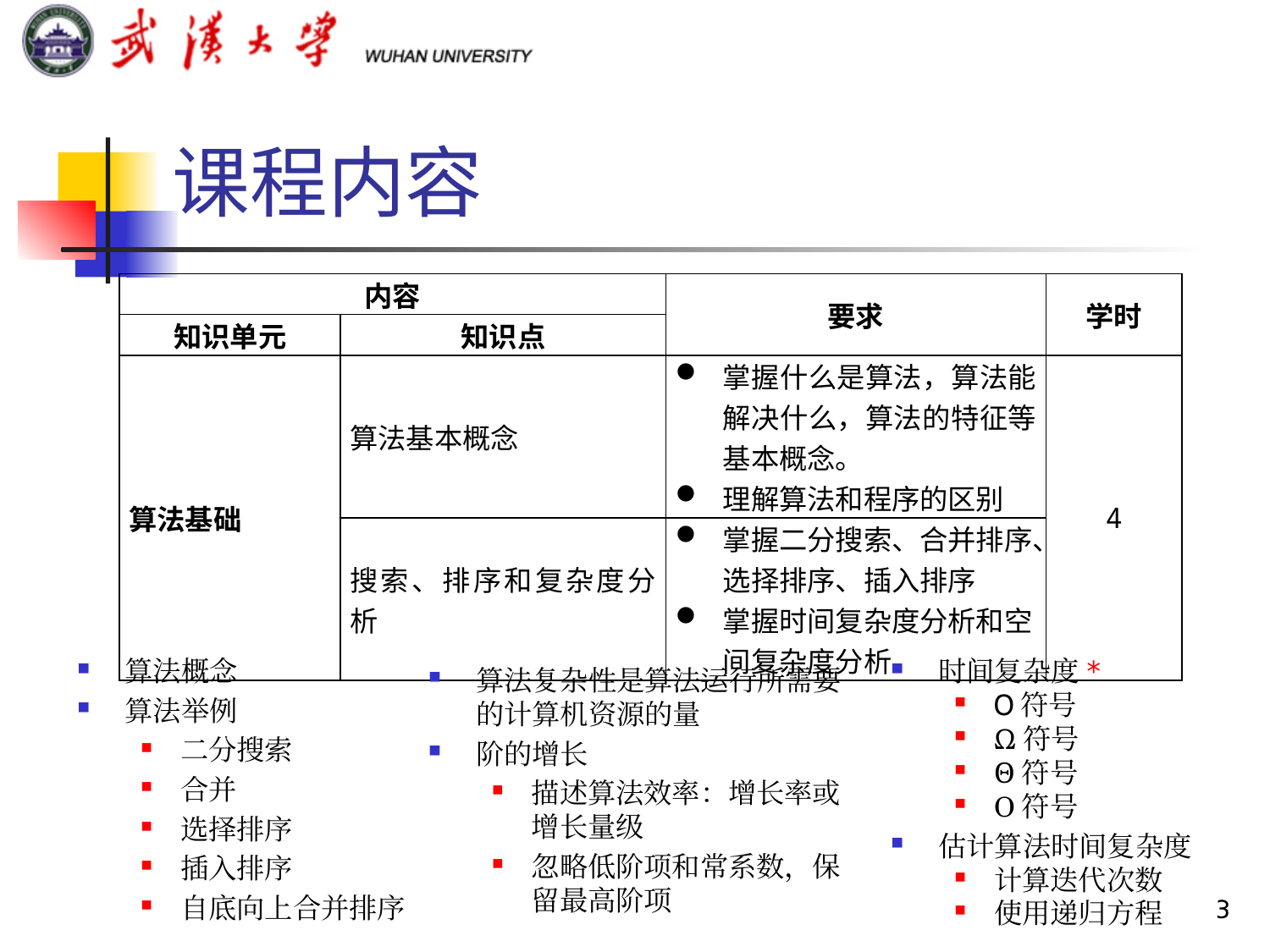

课程内容
| 内容 |  | 要求 | 学时 |
| --- | --- | --- | --- |
| 知识单元 | 知识点 |  |  |
| 算法基础 | 算法基本概念 | 掌握什么是算法，算法能解决什么，算法的特征等基本概念。 理解算法和程序的区别 | 4 |
|  | 搜索、排序和复杂度分析 | 掌握二分搜索、合并排序、选择排序、插入排序 掌握时间复杂度分析和空间复杂度分析 |  |
算法概念
算法举例
二分搜索
合并
选择排序
插入排序
自底向上合并排序

时间复杂度*
O符号
Ω符号
Θ符号
O符号
估计算法时间复杂度
计算迭代次数
使用递归方程
算法复杂性是算法运行所需要的计算机资源的量
阶的增长
描述算法效率：增长率或增长量级
忽略低阶项和常系数，保留最高阶项

3